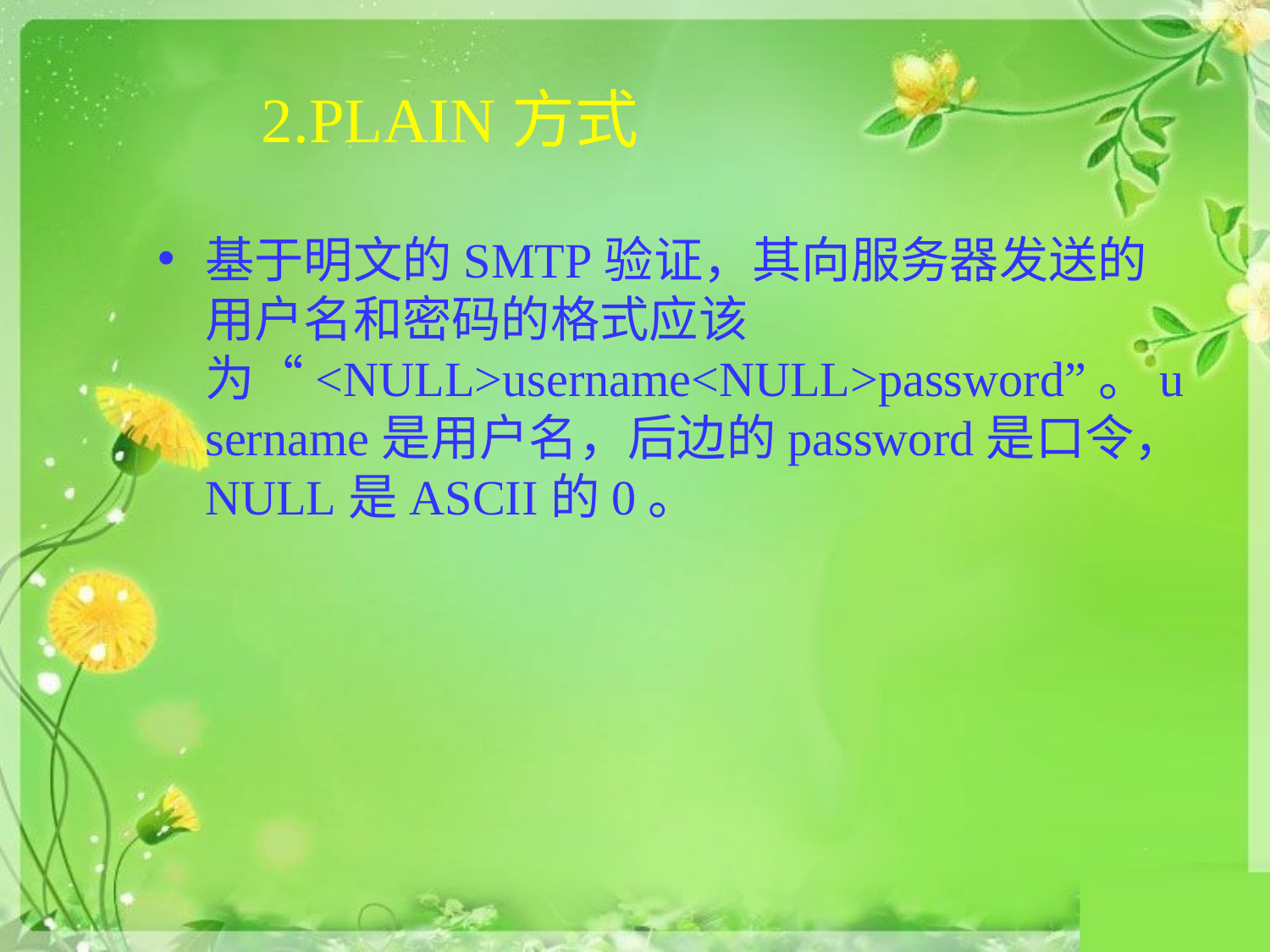

# 2.PLAIN方式
基于明文的SMTP验证，其向服务器发送的用户名和密码的格式应该为“<NULL>username<NULL>password”。username是用户名，后边的password是口令，NULL是ASCII的0。